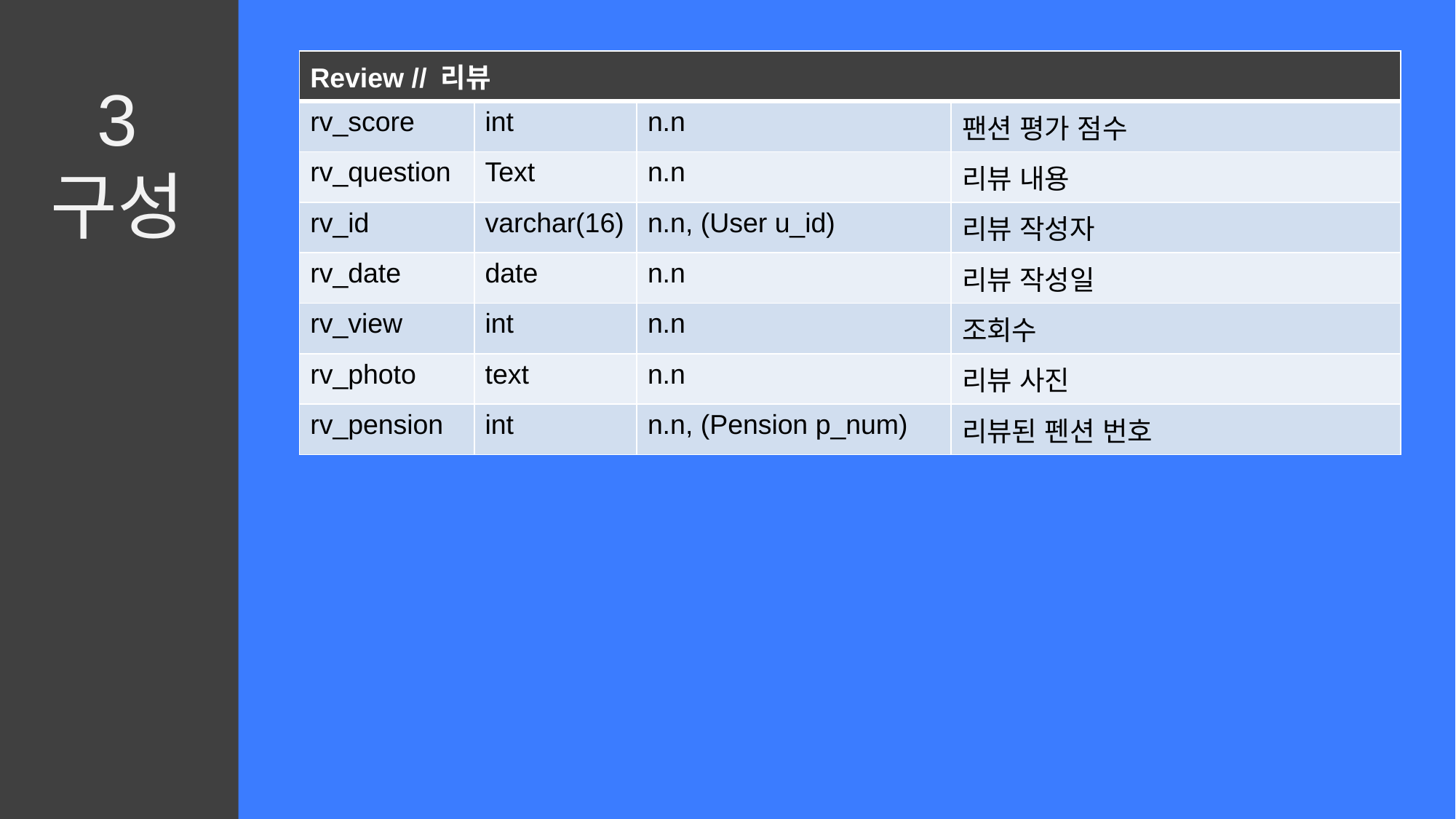

| Review // 리뷰 |  |  |  |
| --- | --- | --- | --- |
| rv\_score | int | n.n | 팬션 평가 점수 |
| rv\_question | Text | n.n | 리뷰 내용 |
| rv\_id | varchar(16) | n.n, (User u\_id) | 리뷰 작성자 |
| rv\_date | date | n.n | 리뷰 작성일 |
| rv\_view | int | n.n | 조회수 |
| rv\_photo | text | n.n | 리뷰 사진 |
| rv\_pension | int | n.n, (Pension p\_num) | 리뷰된 펜션 번호 |
3
구성